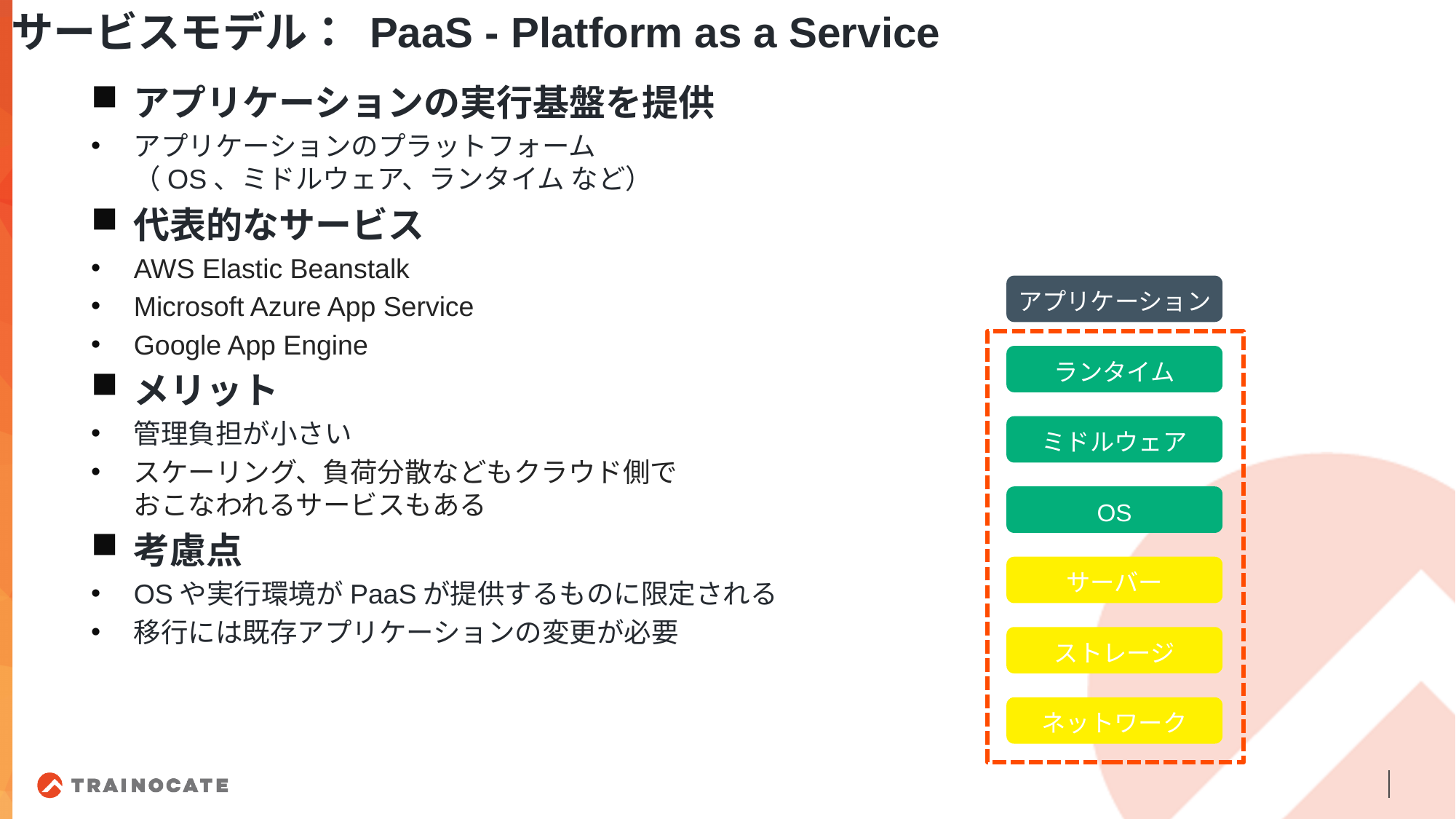

サービスモデル： PaaS - Platform as a Service
アプリケーションの実行基盤を提供
アプリケーションのプラットフォーム
（OS、ミドルウェア、ランタイム など）
代表的なサービス
AWS Elastic Beanstalk
Microsoft Azure App Service
Google App Engine
メリット
管理負担が小さい
スケーリング、負荷分散などもクラウド側で
おこなわれるサービスもある
考慮点
OSや実行環境がPaaSが提供するものに限定される
移行には既存アプリケーションの変更が必要
アプリケーション

ランタイム
ミドルウェア
OS
サーバー
ストレージ
ネットワーク